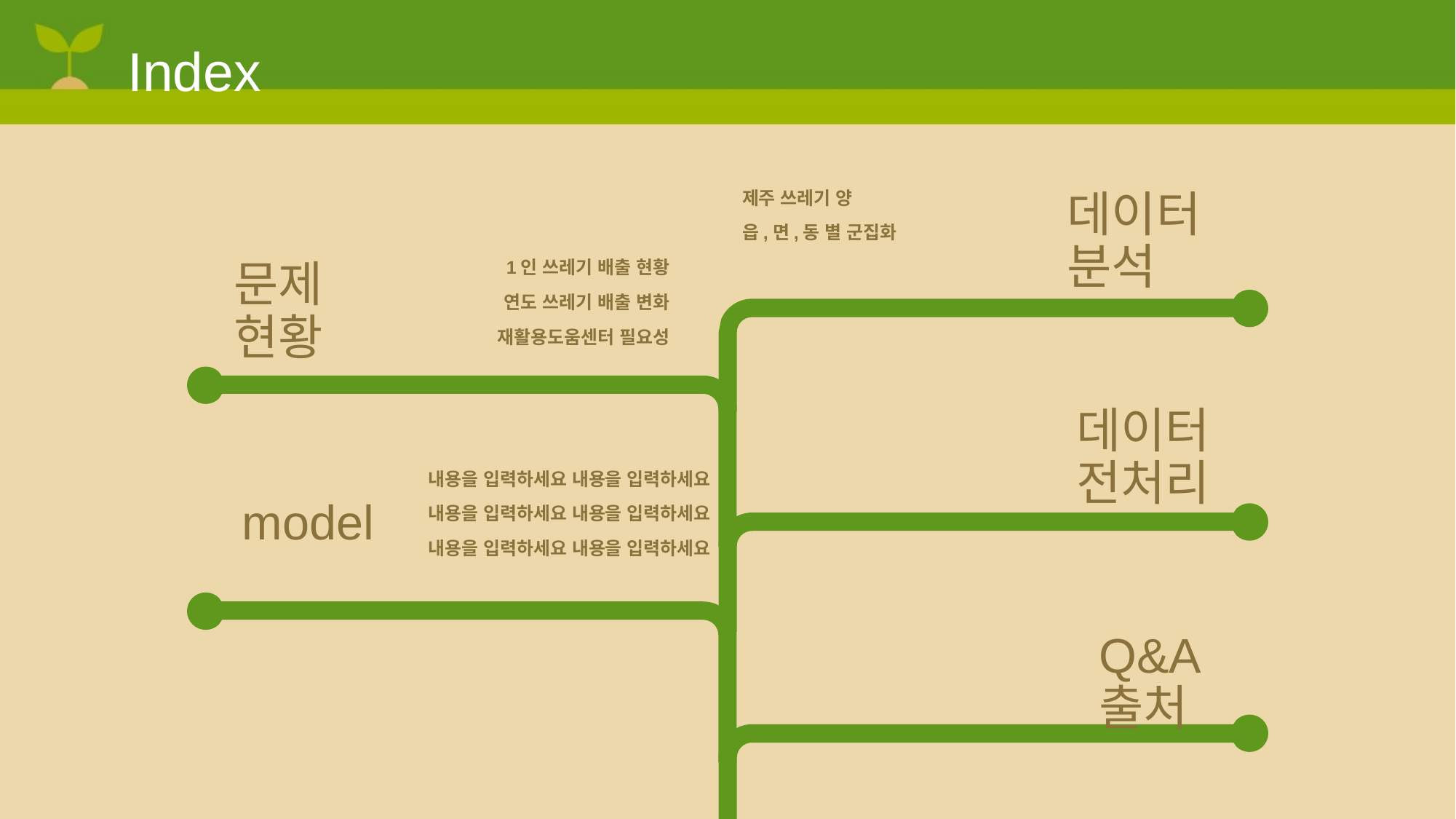

# Index
제주 쓰레기 양
읍,면,동 별 군집화
데이터 분석
1인 쓰레기 배출 현황
연도 쓰레기 배출 변화
재활용도움센터 필요성
문제현황
데이터
전처리
내용을 입력하세요 내용을 입력하세요
내용을 입력하세요 내용을 입력하세요
내용을 입력하세요 내용을 입력하세요

model
Q&A 출처